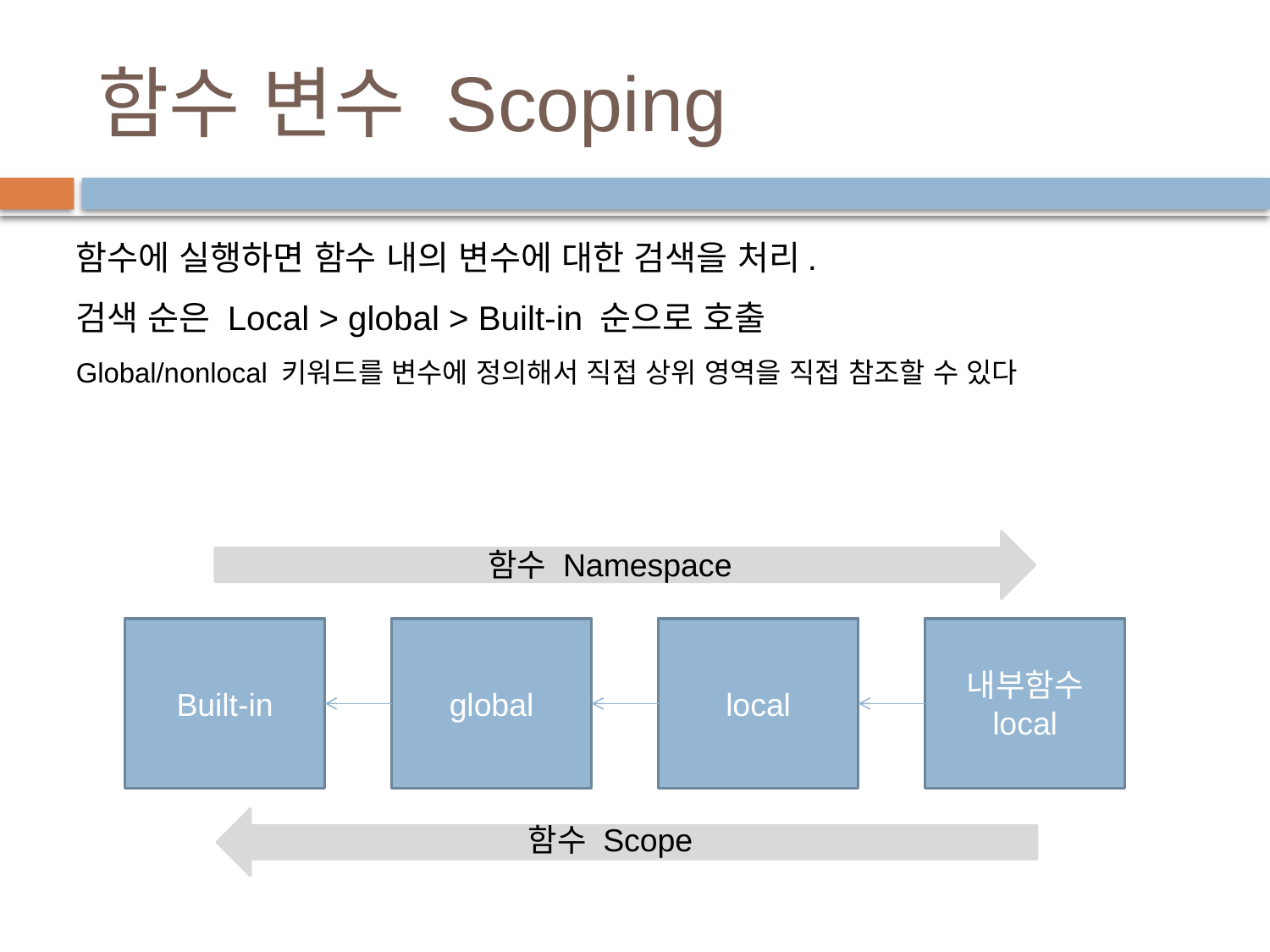

# 함수 변수 Scoping
함수에 실행하면 함수 내의 변수에 대한 검색을 처리.
검색 순은 Local > global > Built-in 순으로 호출
Global/nonlocal 키워드를 변수에 정의해서 직접 상위 영역을 직접 참조할 수 있다

함수 Namespace
Built-in
global
local
내부함수
local

함수 Scope